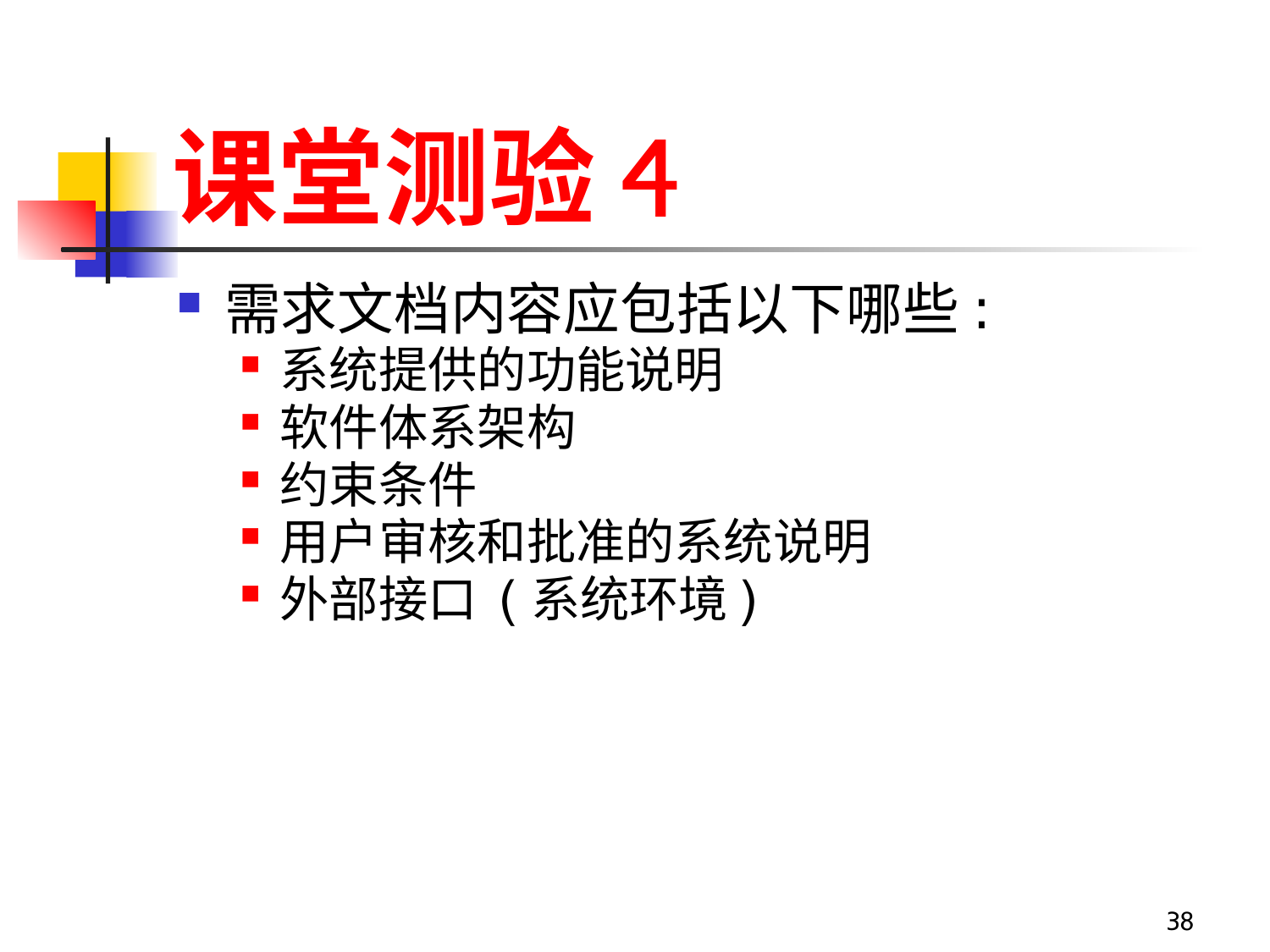

# 课堂测验4
需求文档内容应包括以下哪些:
系统提供的功能说明
软件体系架构
约束条件
用户审核和批准的系统说明
外部接口 (系统环境)
38